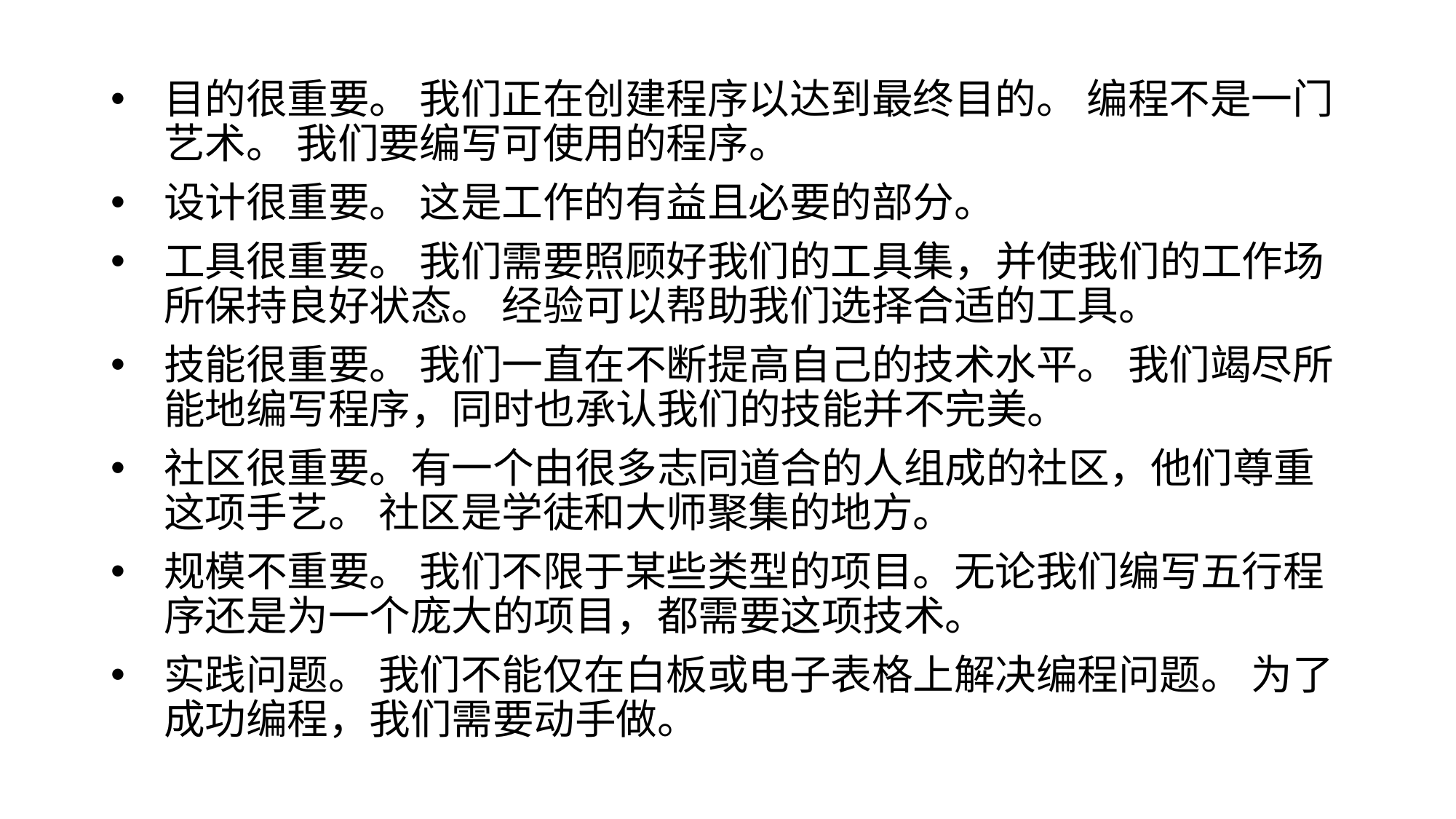

目的很重要。 我们正在创建程序以达到最终目的。 编程不是一门艺术。 我们要编写可使用的程序。
设计很重要。 这是工作的有益且必要的部分。
工具很重要。 我们需要照顾好我们的工具集，并使我们的工作场所保持良好状态。 经验可以帮助我们选择合适的工具。
技能很重要。 我们一直在不断提高自己的技术水平。 我们竭尽所能地编写程序，同时也承认我们的技能并不完美。
社区很重要。有一个由很多志同道合的人组成的社区，他们尊重这项手艺。 社区是学徒和大师聚集的地方。
规模不重要。 我们不限于某些类型的项目。无论我们编写五行程序还是为一个庞大的项目，都需要这项技术。
实践问题。 我们不能仅在白板或电子表格上解决编程问题。 为了成功编程，我们需要动手做。